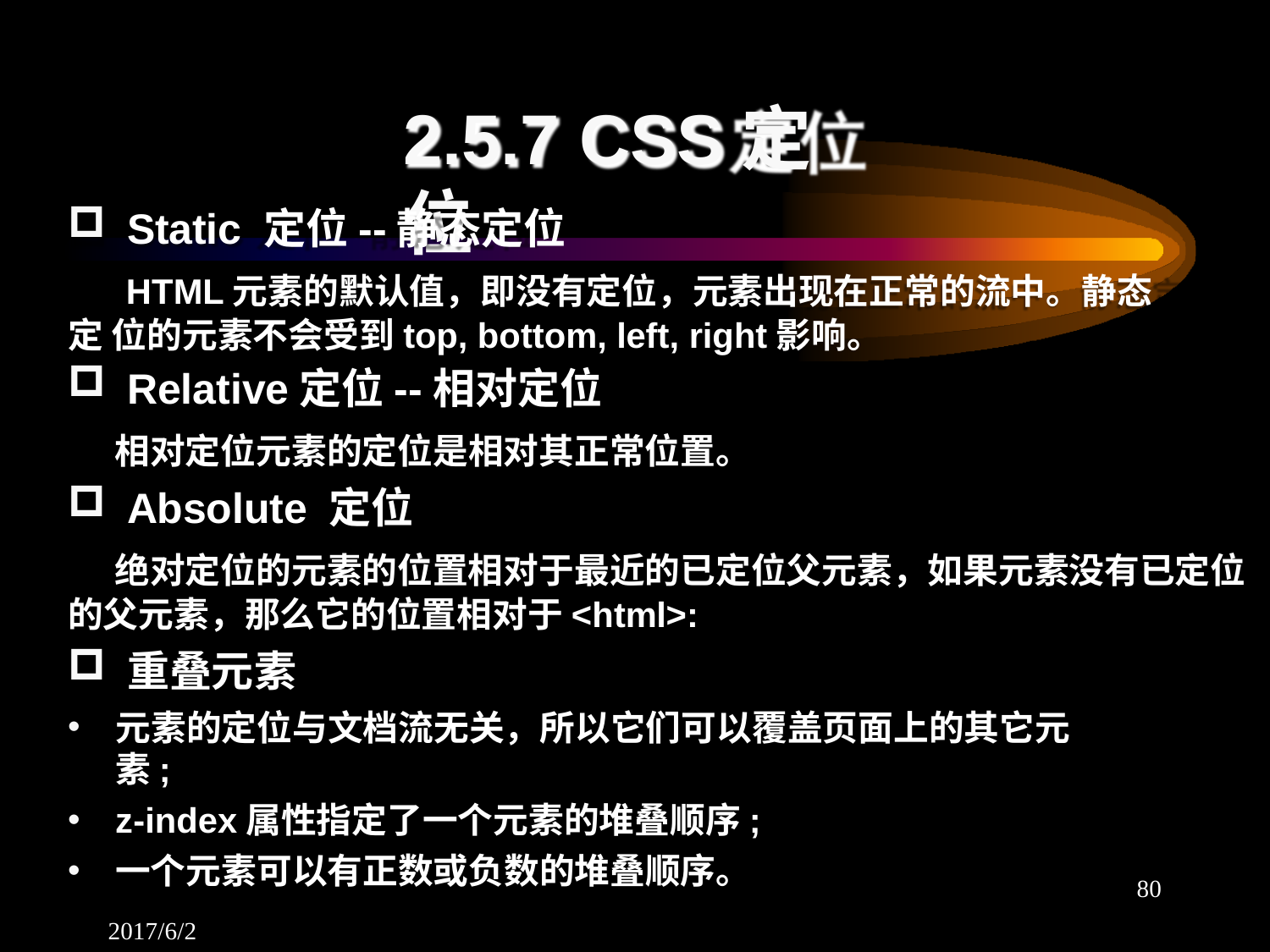

# 2.5.7 CSS定位

Static 定位--静态定位
HTML元素的默认值，即没有定位，元素出现在正常的流中。静态定 位的元素不会受到top, bottom, left, right影响。
Relative定位--相对定位
相对定位元素的定位是相对其正常位置。
Absolute 定位
绝对定位的元素的位置相对于最近的已定位父元素，如果元素没有已定位 的父元素，那么它的位置相对于<html>:
重叠元素

元素的定位与文档流无关，所以它们可以覆盖页面上的其它元素;
z-index属性指定了一个元素的堆叠顺序;
一个元素可以有正数或负数的堆叠顺序。
2017/6/2

80